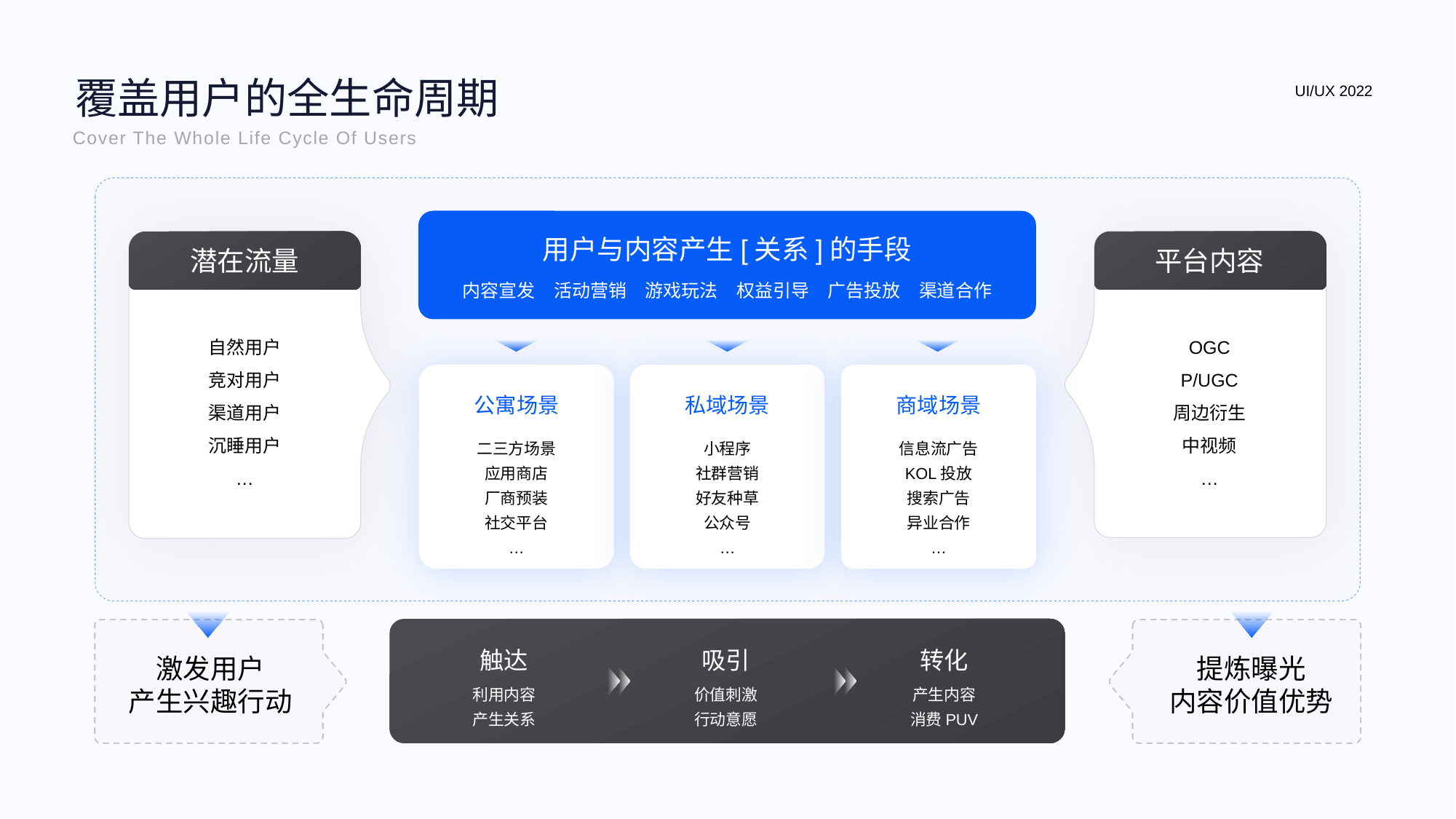

覆盖用户的全生命周期
UI/UX 2022
Cover The Whole Life Cycle Of Users

用户与内容产生[关系]的手段

潜在流量
平台内容
内容宣发
活动营销
游戏玩法
权益引导
广告投放
渠道合作
自然用户
竞对用户
渠道用户
沉睡用户
…
OGC
P/UGC
周边衍生
中视频
…

公寓场景
私域场景
商域场景
二三方场景
应用商店
厂商预装
社交平台
…
小程序
社群营销
好友种草
公众号
…
信息流广告
KOL投放
搜索广告
异业合作
…

触达
吸引
转化
激发用户
产生兴趣行动
提炼曝光
内容价值优势

利用内容
产生关系
价值刺激
行动意愿
产生内容
消费PUV